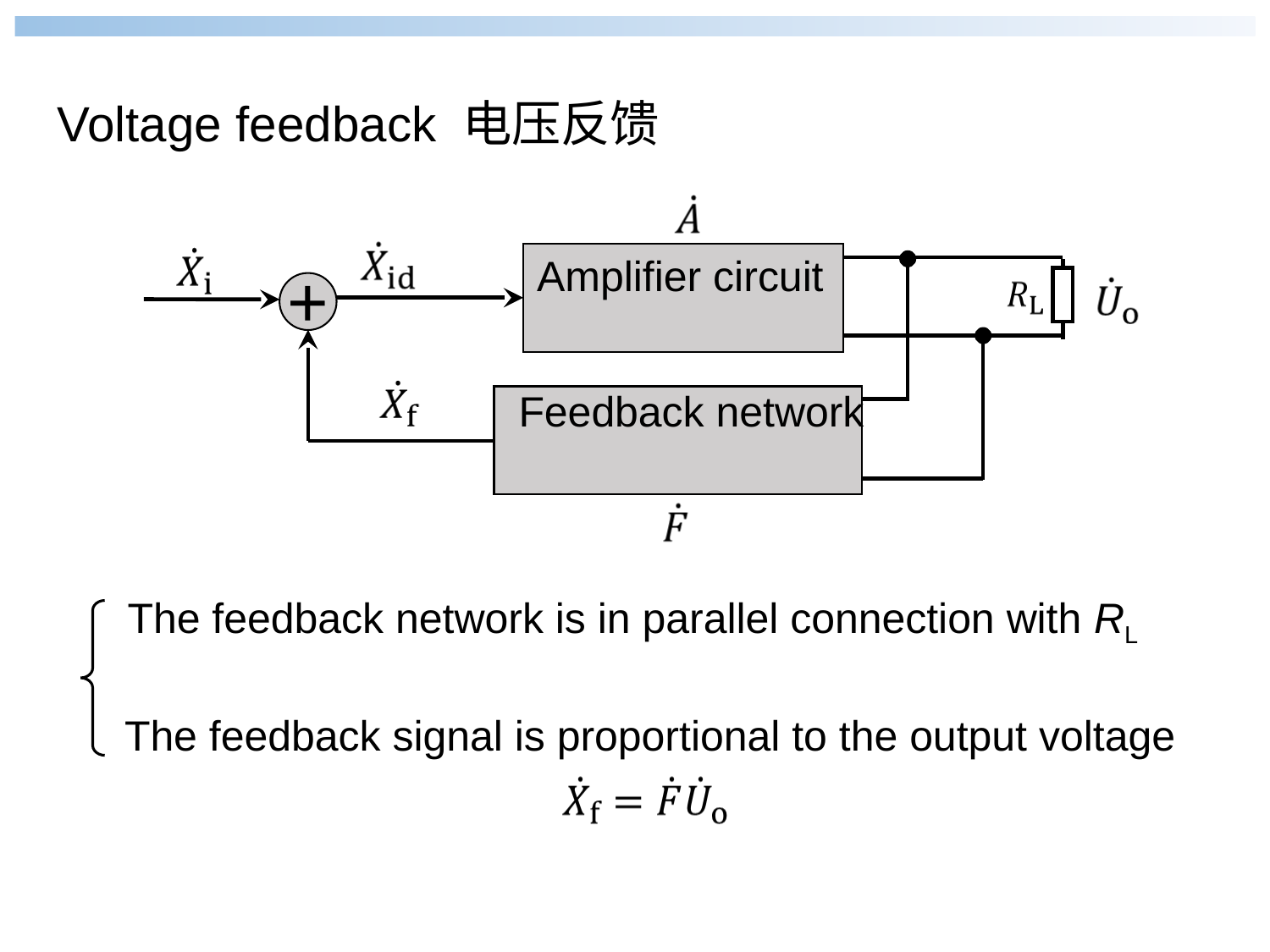

Voltage feedback 电压反馈

Amplifier circuit

+

Feedback network

The feedback network is in parallel connection with RL

The feedback signal is proportional to the output voltage